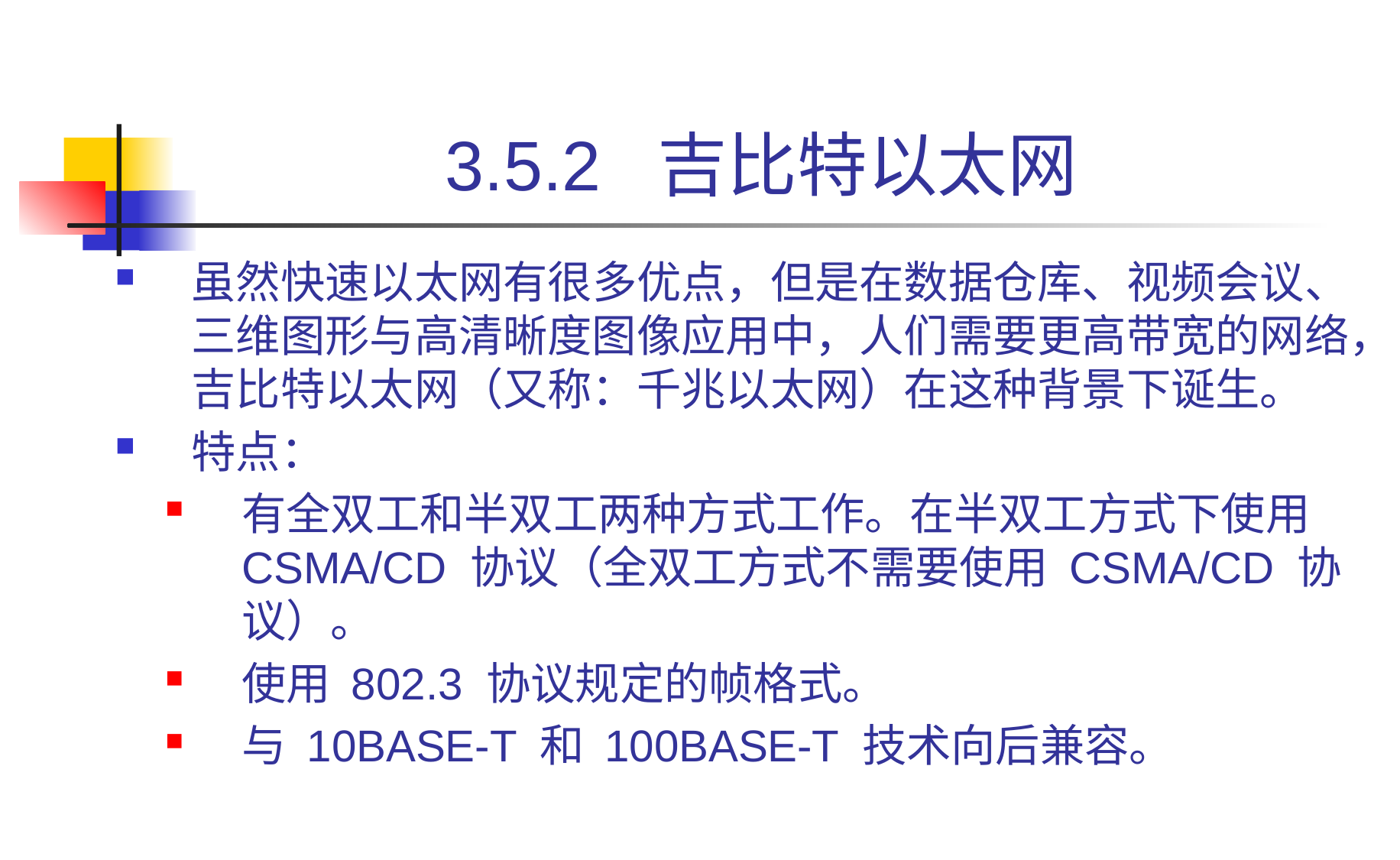

# 3.5.2  吉比特以太网
虽然快速以太网有很多优点，但是在数据仓库、视频会议、三维图形与高清晰度图像应用中，人们需要更高带宽的网络，吉比特以太网（又称：千兆以太网）在这种背景下诞生。
特点：
有全双工和半双工两种方式工作。在半双工方式下使用 CSMA/CD 协议（全双工方式不需要使用 CSMA/CD 协议）。
使用 802.3 协议规定的帧格式。
与 10BASE-T 和 100BASE-T 技术向后兼容。